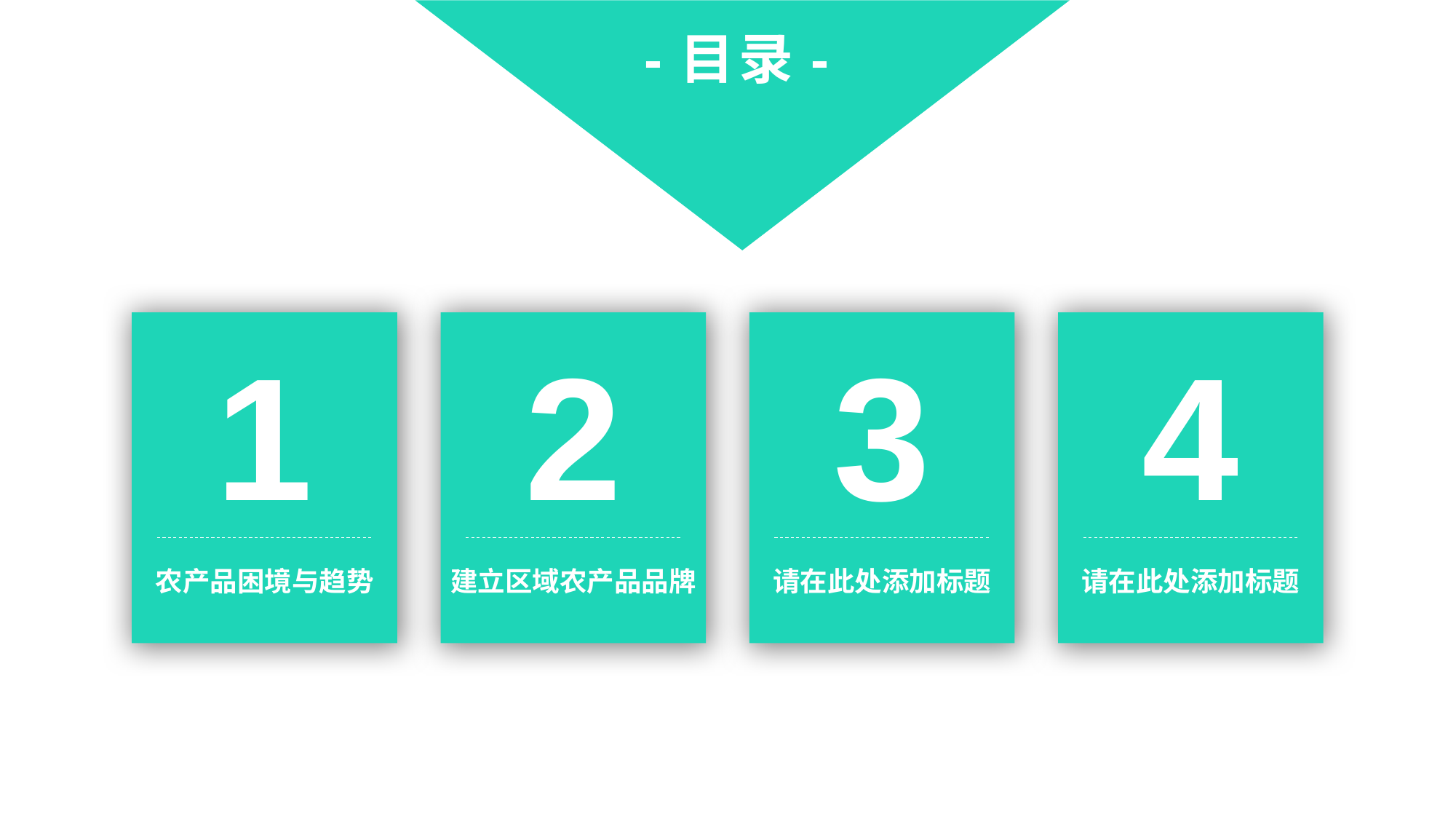

-目录-

1
2
3
4
农产品困境与趋势
建立区域农产品品牌
请在此处添加标题
请在此处添加标题